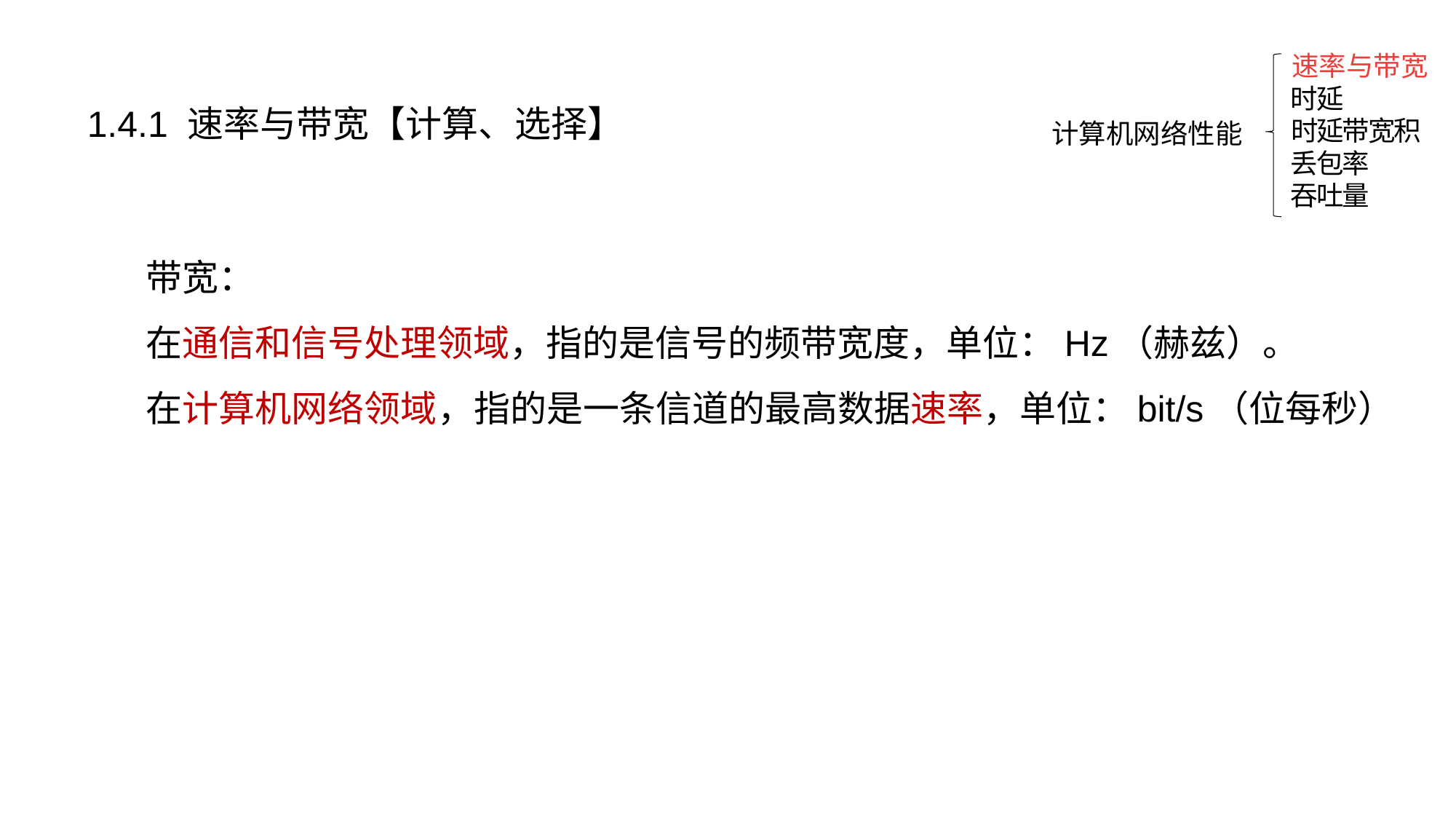

速率与带宽

时延
计算机网络性能
时延带宽积
丢包率
吞吐量
1.4.1 速率与带宽【计算、选择】
带宽：
在通信和信号处理领域，指的是信号的频带宽度，单位：Hz（赫兹）。
在计算机网络领域，指的是一条信道的最高数据速率，单位：bit/s（位每秒）